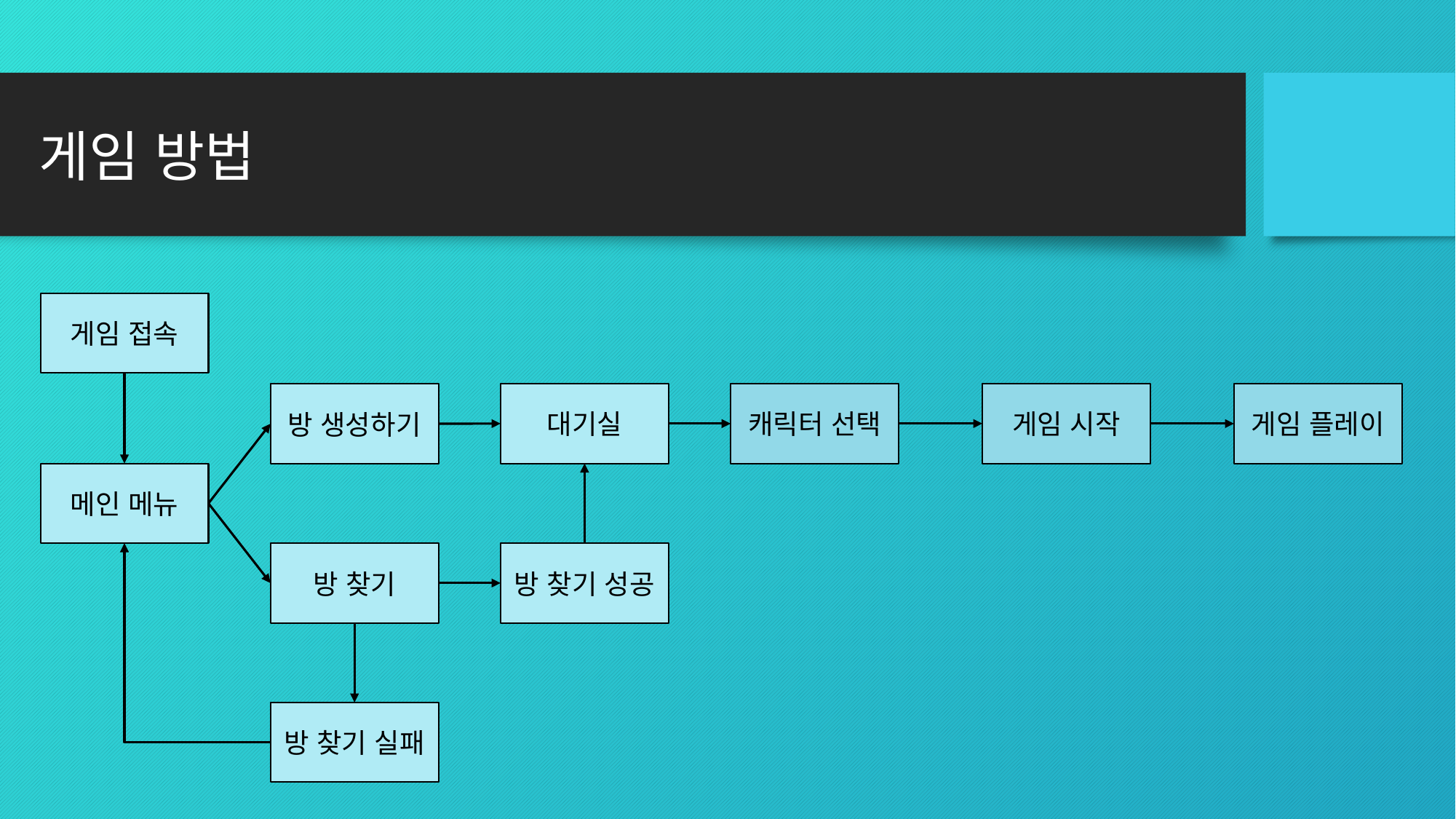

# 게임 방법
게임 접속
게임 시작
게임 플레이
대기실
캐릭터 선택
방 생성하기
메인 메뉴
방 찾기
방 찾기 성공
방 찾기 실패